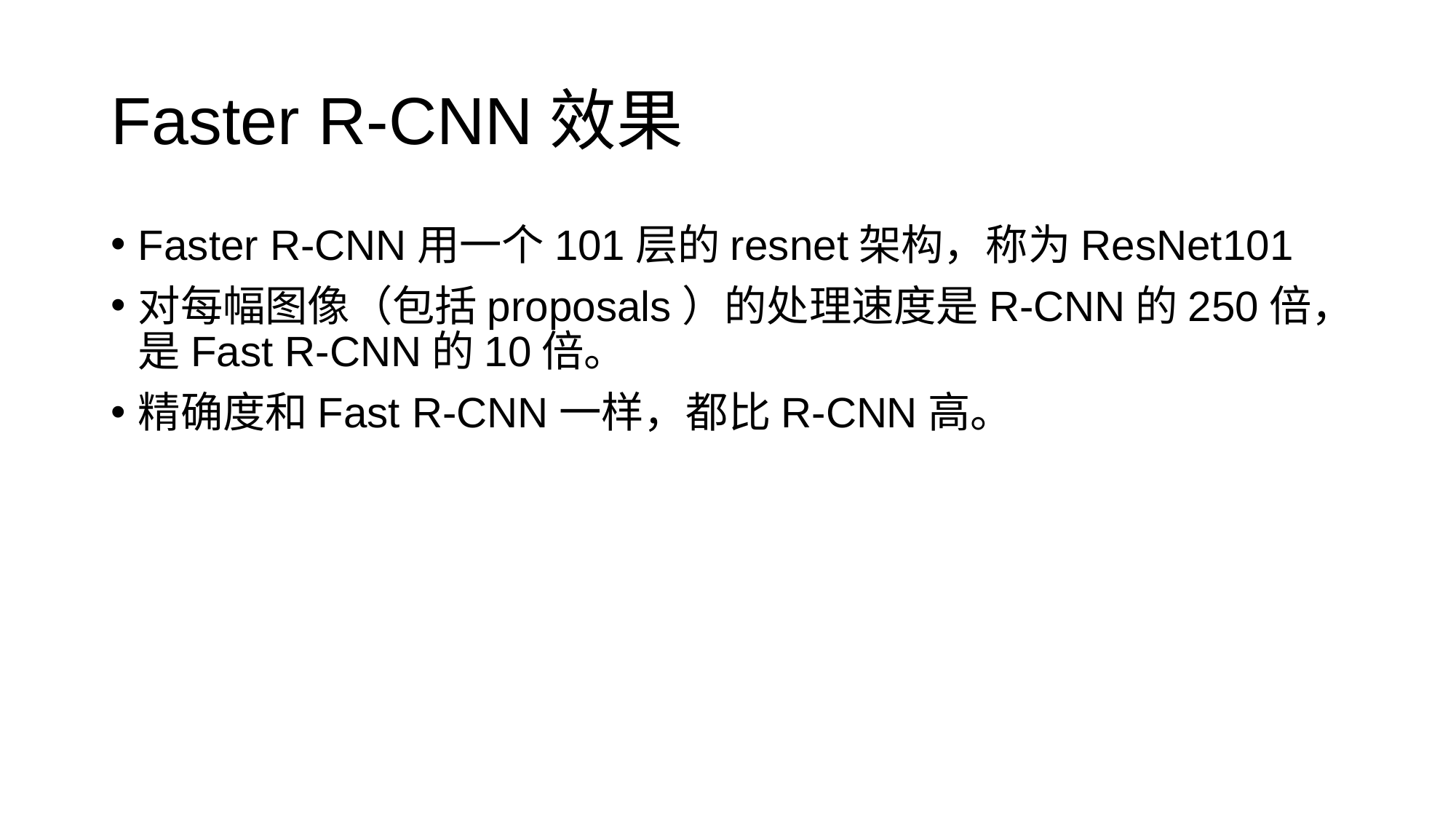

# Faster R-CNN效果
Faster R-CNN用一个101层的resnet架构，称为ResNet101
对每幅图像（包括proposals）的处理速度是R-CNN的250倍，是Fast R-CNN的10倍。
精确度和Fast R-CNN一样，都比R-CNN高。